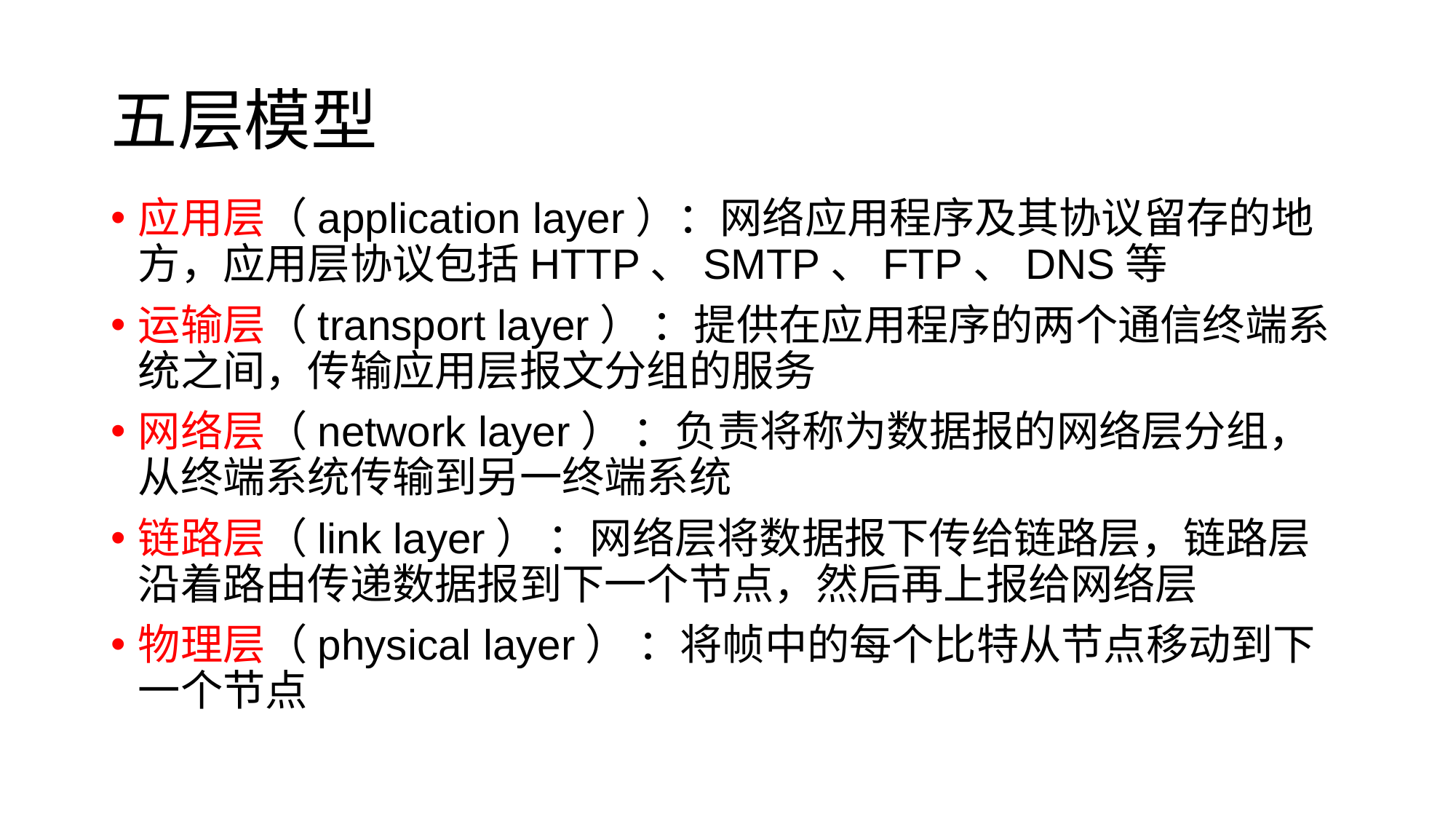

# 五层模型
应用层（application layer）：网络应用程序及其协议留存的地方，应用层协议包括HTTP、SMTP、FTP、DNS等
运输层（transport layer） ：提供在应用程序的两个通信终端系统之间，传输应用层报文分组的服务
网络层（network layer） ：负责将称为数据报的网络层分组，从终端系统传输到另一终端系统
链路层（link layer） ：网络层将数据报下传给链路层，链路层沿着路由传递数据报到下一个节点，然后再上报给网络层
物理层（physical layer） ：将帧中的每个比特从节点移动到下一个节点